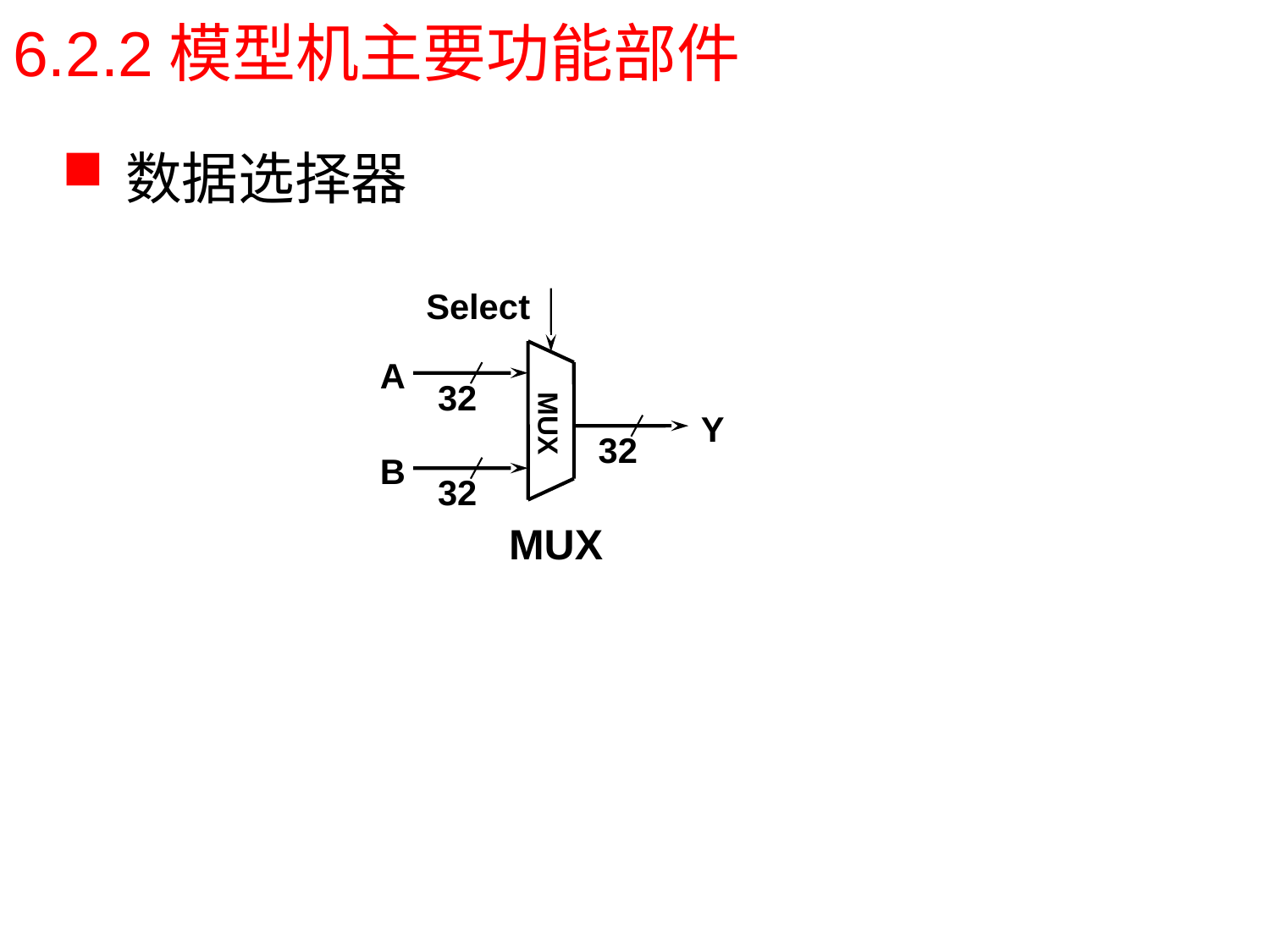

# 6.2.2模型机主要功能部件
数据选择器
Select

A

32

MUX
Y

32

B

32

MUX